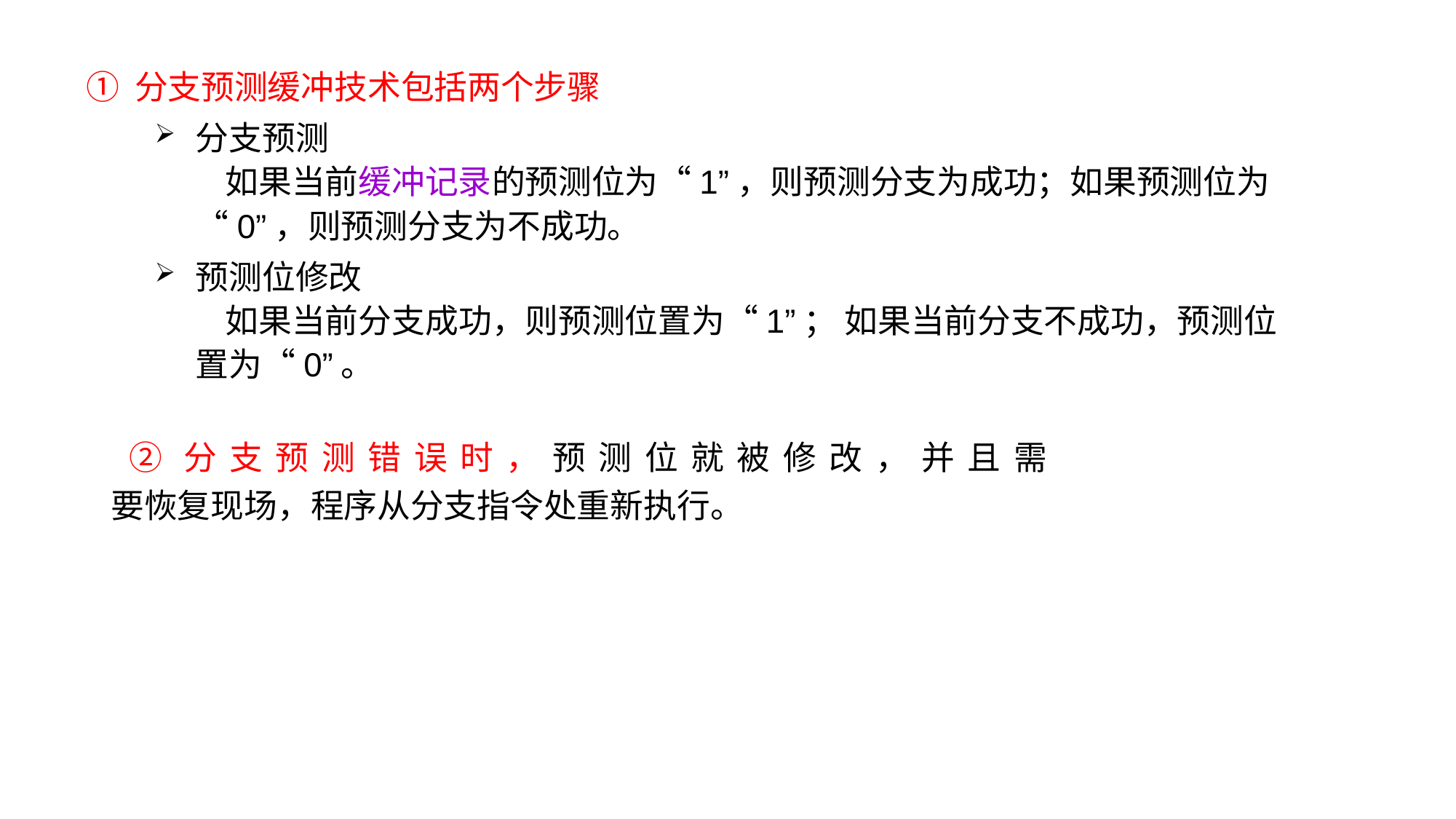

① 分支预测缓冲技术包括两个步骤
分支预测
    如果当前缓冲记录的预测位为“1”，则预测分支为成功；如果预测位为“0”，则预测分支为不成功。
预测位修改
    如果当前分支成功，则预测位置为“1”； 如果当前分支不成功，预测位置为“0”。
2. 分支预测缓冲技术包括两个步骤
 ②分支预测错误时，预测位就被修改，并且需
  要恢复现场，程序从分支指令处重新执行。